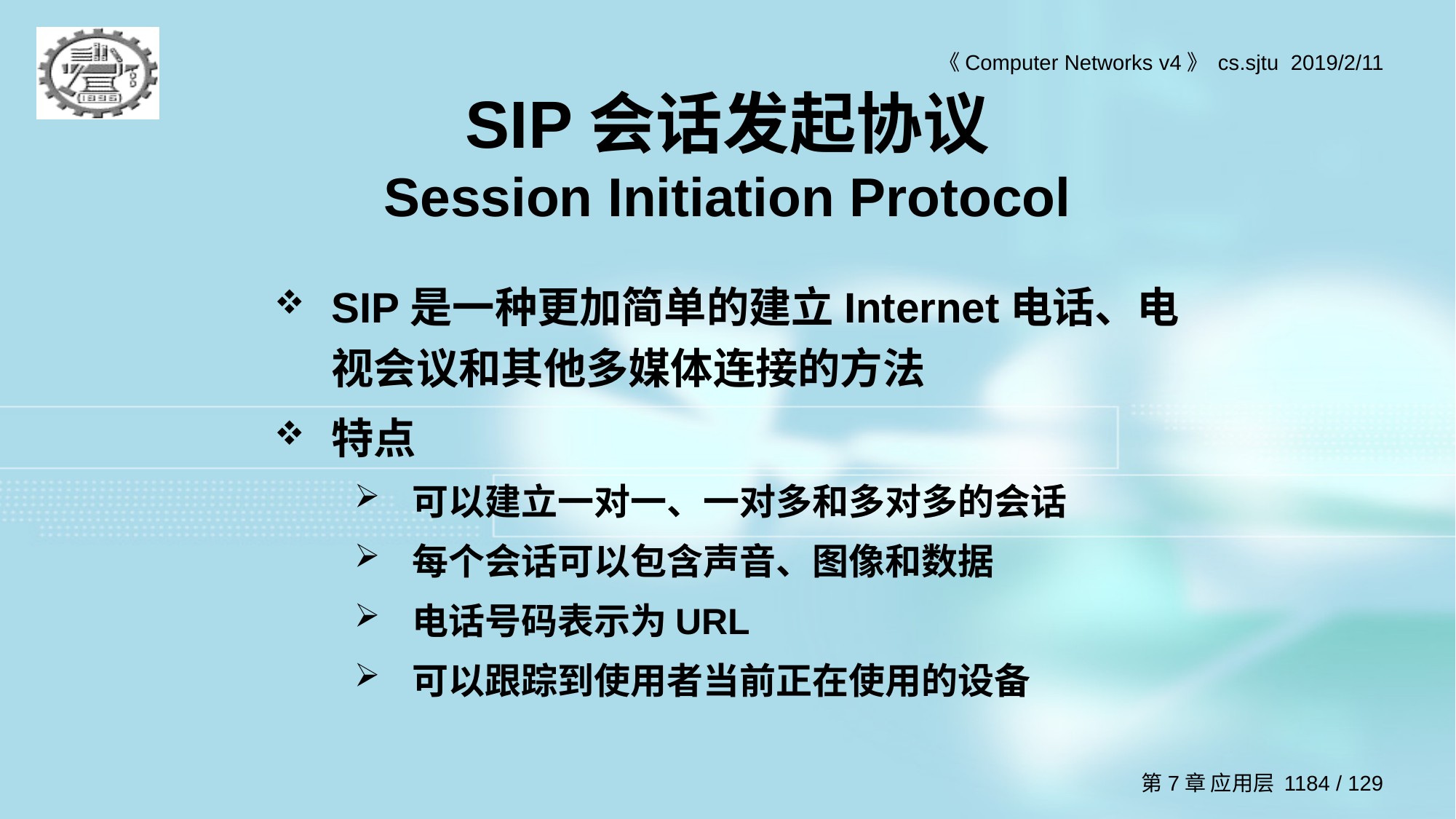

# SIP会话发起协议 Session Initiation Protocol
SIP是一种更加简单的建立Internet电话、电视会议和其他多媒体连接的方法
特点
可以建立一对一、一对多和多对多的会话
每个会话可以包含声音、图像和数据
电话号码表示为URL
可以跟踪到使用者当前正在使用的设备